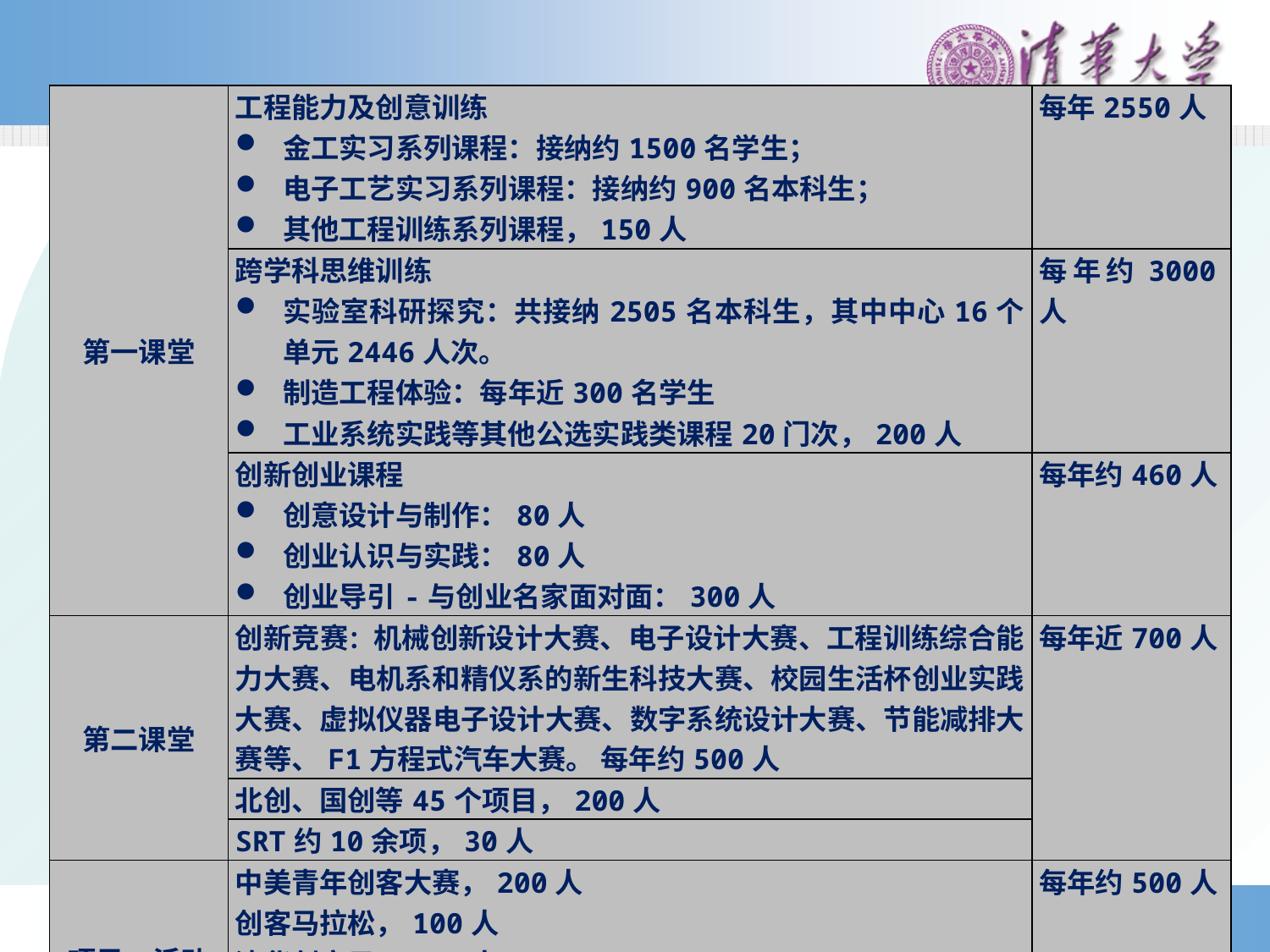

| 第一课堂 | 工程能力及创意训练 金工实习系列课程：接纳约1500名学生； 电子工艺实习系列课程：接纳约900名本科生； 其他工程训练系列课程，150人 | 每年2550人 |
| --- | --- | --- |
|  | 跨学科思维训练 实验室科研探究：共接纳2505名本科生，其中中心16个单元2446人次。 制造工程体验：每年近300名学生 工业系统实践等其他公选实践类课程20门次，200人 | 每年约3000人 |
|  | 创新创业课程 创意设计与制作：80人 创业认识与实践：80人 创业导引-与创业名家面对面：300人 | 每年约460人 |
| 第二课堂 | 创新竞赛：机械创新设计大赛、电子设计大赛、工程训练综合能力大赛、电机系和精仪系的新生科技大赛、校园生活杯创业实践大赛、虚拟仪器电子设计大赛、数字系统设计大赛、节能减排大赛等、F1方程式汽车大赛。 每年约500人 | 每年近700人 |
|  | 北创、国创等45个项目，200人 |  |
|  | SRT约10余项，30人 |  |
| 项目、活动 | 中美青年创客大赛，200人 创客马拉松，100人 清华创客日，200人 学生自课程 开源硬件、软件企业技术讲座 | 每年约500人 |